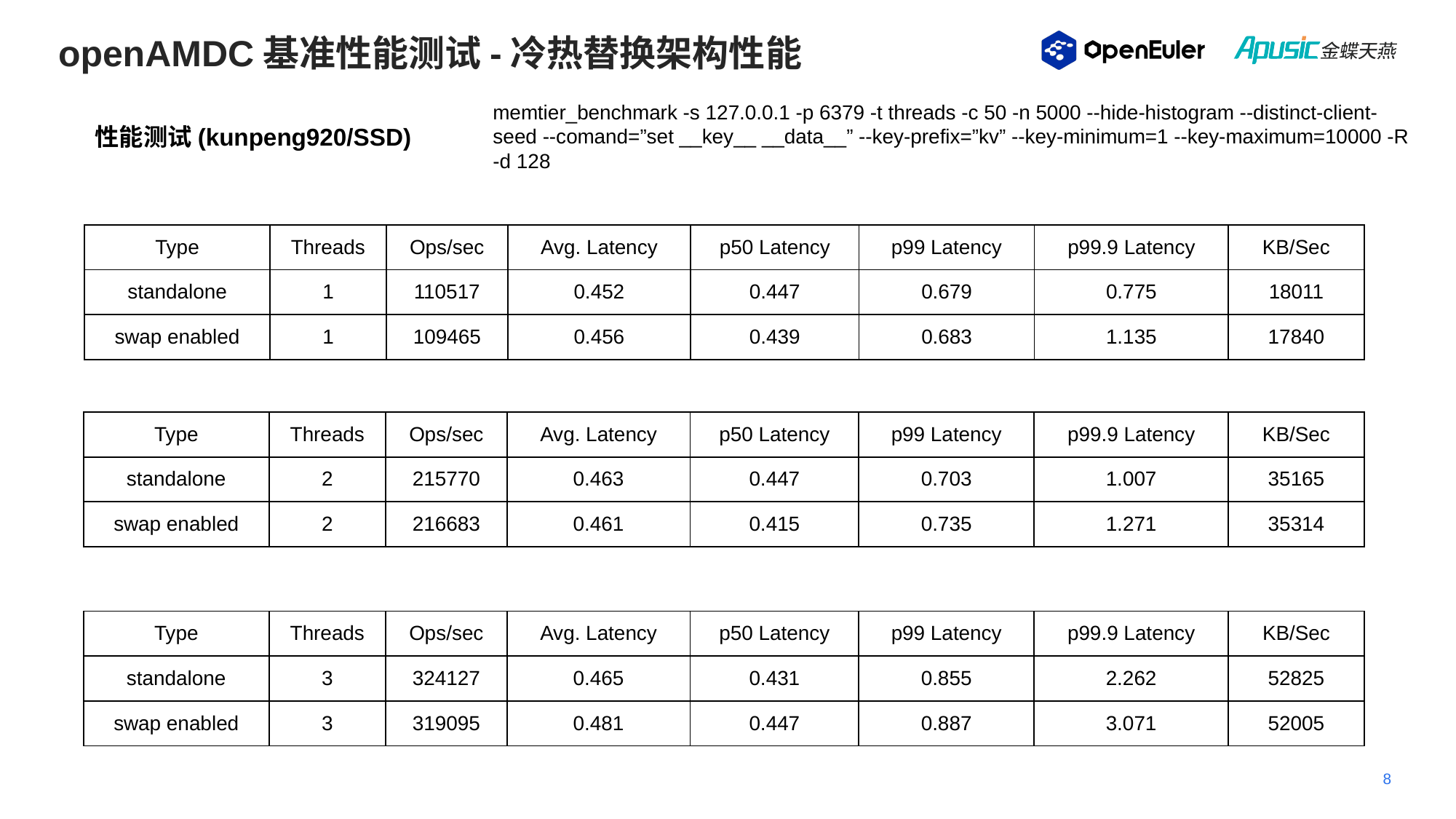

# openAMDC基准性能测试-冷热替换架构性能
memtier_benchmark -s 127.0.0.1 -p 6379 -t threads -c 50 -n 5000 --hide-histogram --distinct-client-seed --comand=”set __key__ __data__” --key-prefix=”kv” --key-minimum=1 --key-maximum=10000 -R -d 128
性能测试(kunpeng920/SSD)
| Type | Threads | Ops/sec | Avg. Latency | p50 Latency | p99 Latency | p99.9 Latency | KB/Sec |
| --- | --- | --- | --- | --- | --- | --- | --- |
| standalone | 1 | 110517 | 0.452 | 0.447 | 0.679 | 0.775 | 18011 |
| swap enabled | 1 | 109465 | 0.456 | 0.439 | 0.683 | 1.135 | 17840 |
| Type | Threads | Ops/sec | Avg. Latency | p50 Latency | p99 Latency | p99.9 Latency | KB/Sec |
| --- | --- | --- | --- | --- | --- | --- | --- |
| standalone | 2 | 215770 | 0.463 | 0.447 | 0.703 | 1.007 | 35165 |
| swap enabled | 2 | 216683 | 0.461 | 0.415 | 0.735 | 1.271 | 35314 |
| Type | Threads | Ops/sec | Avg. Latency | p50 Latency | p99 Latency | p99.9 Latency | KB/Sec |
| --- | --- | --- | --- | --- | --- | --- | --- |
| standalone | 3 | 324127 | 0.465 | 0.431 | 0.855 | 2.262 | 52825 |
| swap enabled | 3 | 319095 | 0.481 | 0.447 | 0.887 | 3.071 | 52005 |